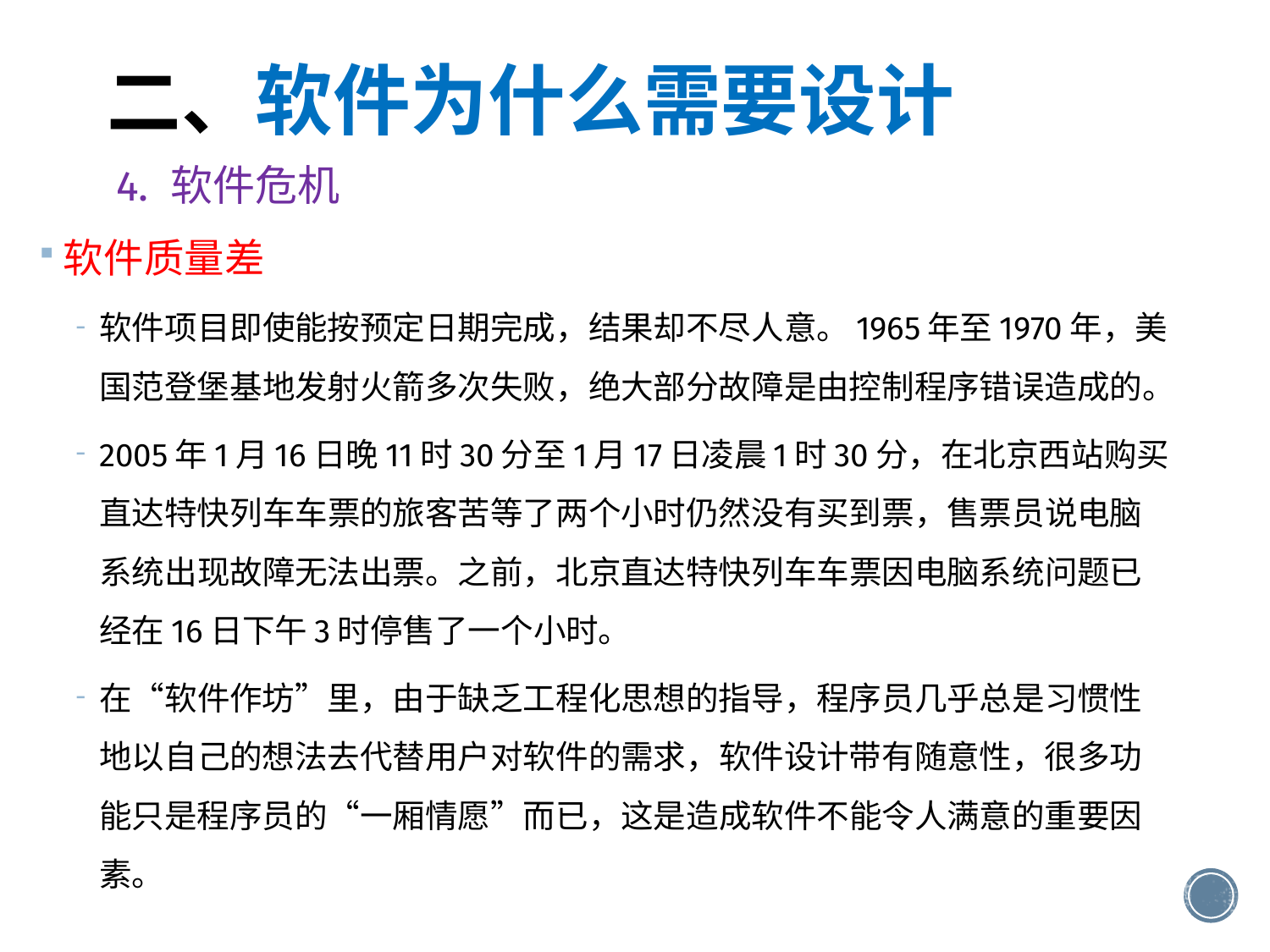

# 二、软件为什么需要设计
4. 软件危机
软件质量差
软件项目即使能按预定日期完成，结果却不尽人意。1965年至1970年，美国范登堡基地发射火箭多次失败，绝大部分故障是由控制程序错误造成的。
2005年1月16日晚11时30分至1月17日凌晨1时30分，在北京西站购买直达特快列车车票的旅客苦等了两个小时仍然没有买到票，售票员说电脑系统出现故障无法出票。之前，北京直达特快列车车票因电脑系统问题已经在16日下午3时停售了一个小时。
在“软件作坊”里，由于缺乏工程化思想的指导，程序员几乎总是习惯性地以自己的想法去代替用户对软件的需求，软件设计带有随意性，很多功能只是程序员的“一厢情愿”而已，这是造成软件不能令人满意的重要因素。